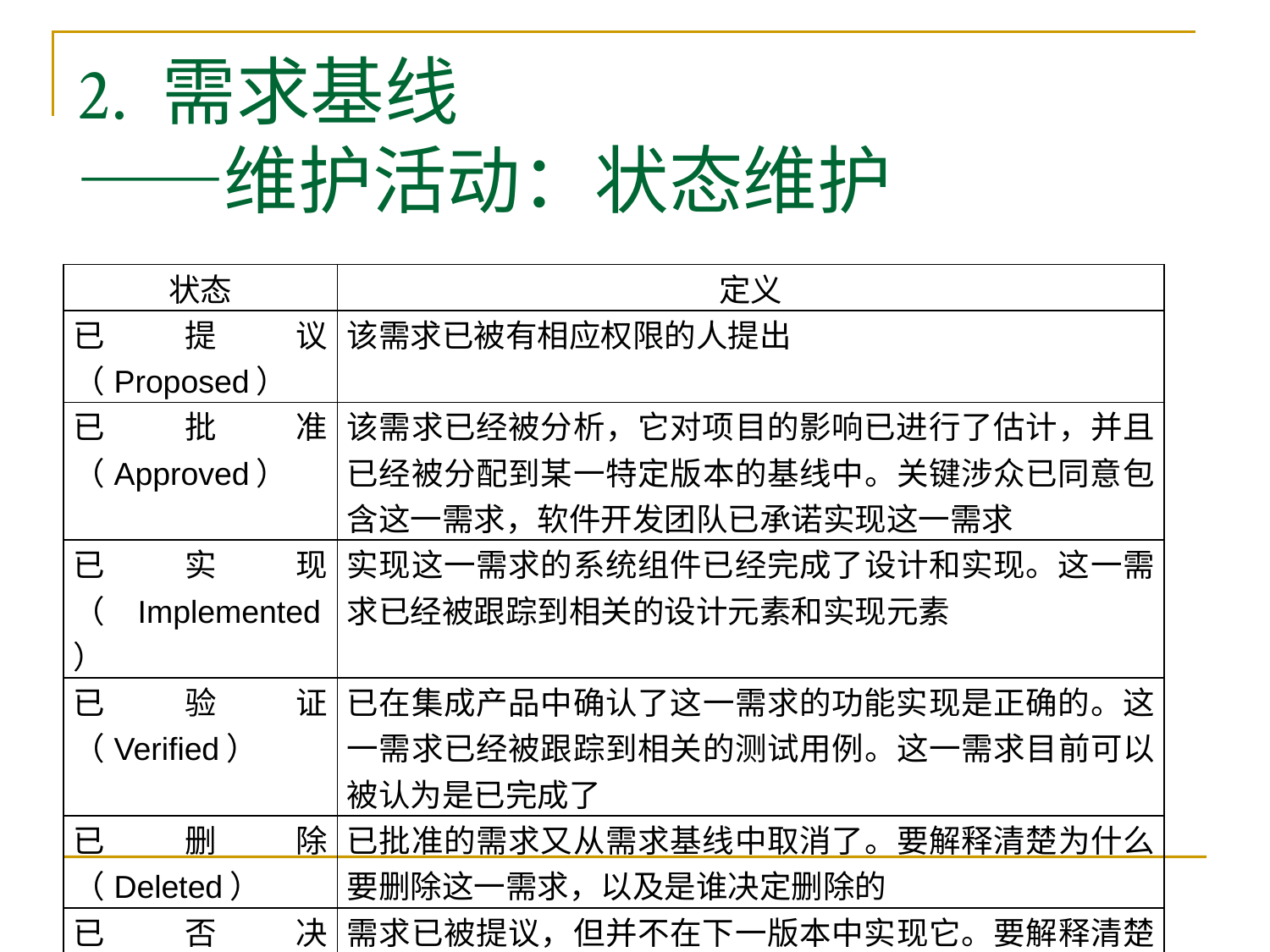

# 2. 需求基线 ——维护活动：状态维护
| 状态 | 定义 |
| --- | --- |
| 已提议（Proposed） | 该需求已被有相应权限的人提出 |
| 已批准（Approved） | 该需求已经被分析，它对项目的影响已进行了估计，并且已经被分配到某一特定版本的基线中。关键涉众已同意包含这一需求，软件开发团队已承诺实现这一需求 |
| 已实现（Implemented） | 实现这一需求的系统组件已经完成了设计和实现。这一需求已经被跟踪到相关的设计元素和实现元素 |
| 已验证（Verified） | 已在集成产品中确认了这一需求的功能实现是正确的。这一需求已经被跟踪到相关的测试用例。这一需求目前可以被认为是已完成了 |
| 已删除（Deleted） | 已批准的需求又从需求基线中取消了。要解释清楚为什么要删除这一需求，以及是谁决定删除的 |
| 已否决（Rejected） | 需求已被提议，但并不在下一版本中实现它。要解释清楚为什么要否决这一需求，以及是谁决定否决的 |